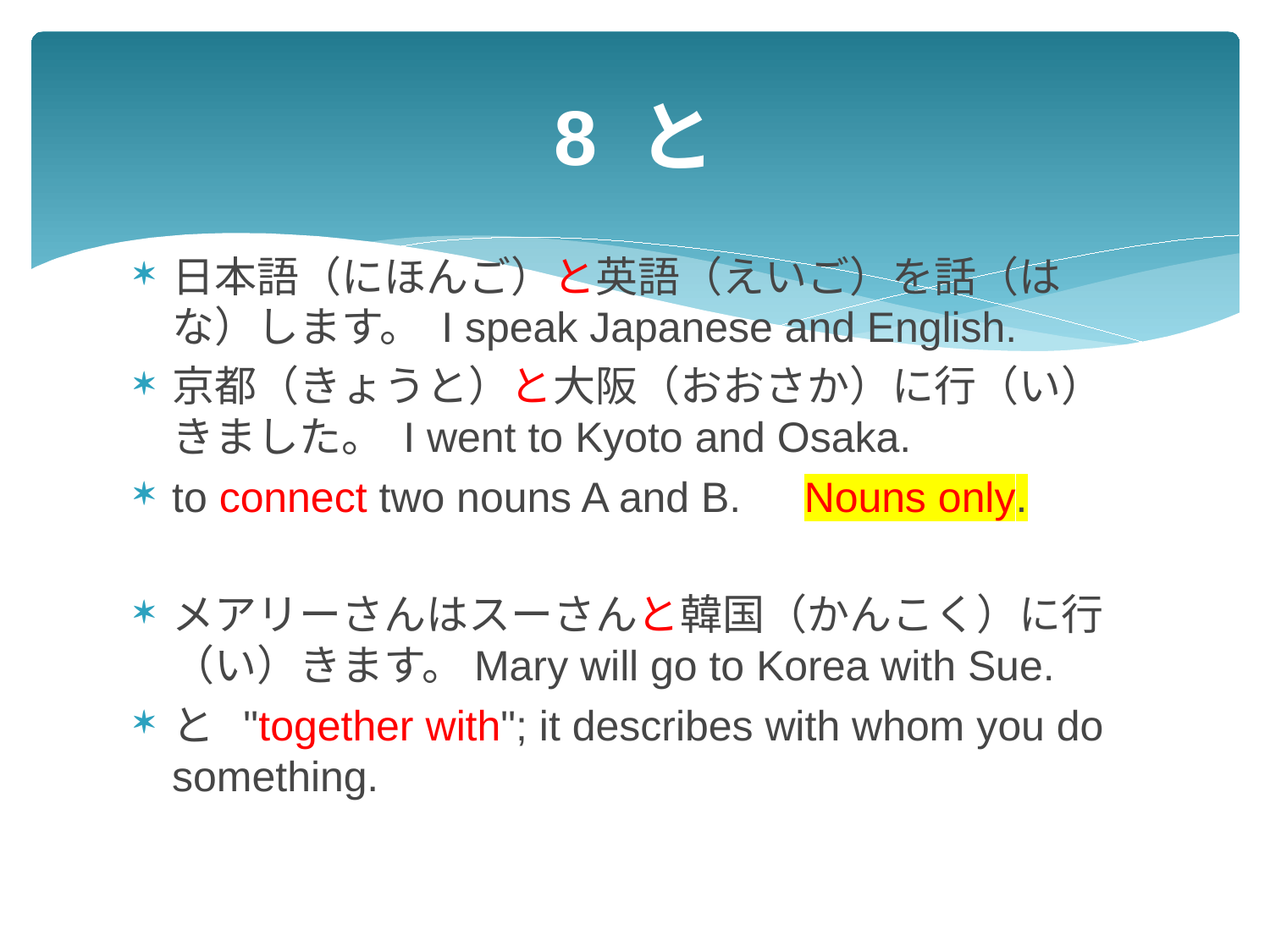

# 8 と
日本語（にほんご）と英語（えいご）を話（はな）します。 I speak Japanese and English.
京都（きょうと）と大阪（おおさか）に行（い）きました。 I went to Kyoto and Osaka.
to connect two nouns A and B.　Nouns only.

メアリーさんはスーさんと韓国（かんこく）に行（い）きます。Mary will go to Korea with Sue.
と  "together with"; it describes with whom you do something.